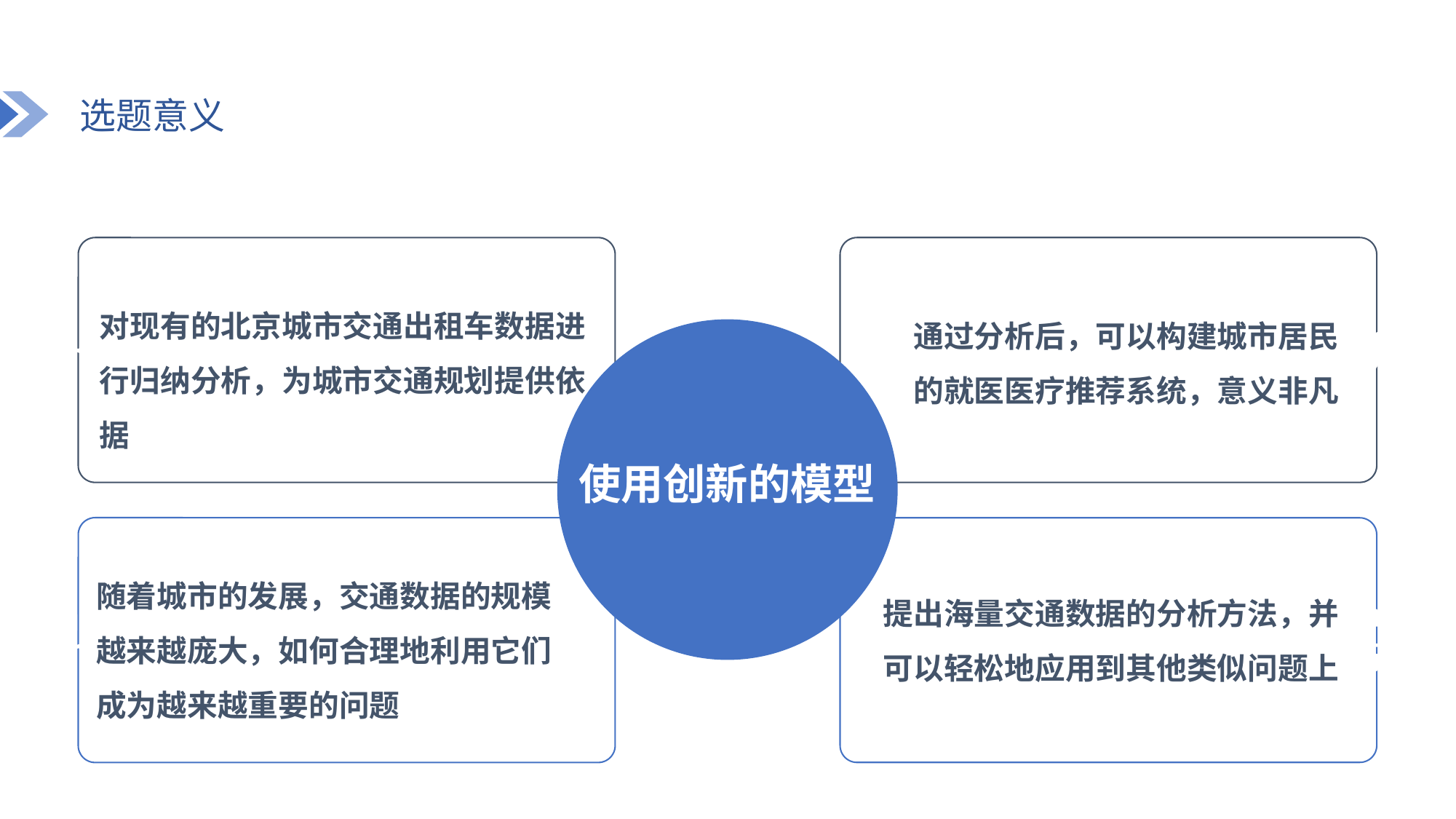

选题意义

对现有的北京城市交通出租车数据进行归纳分析，为城市交通规划提供依据

随着城市的发展，交通数据的规模越来越庞大，如何合理地利用它们成为越来越重要的问题

通过分析后，可以构建城市居民的就医医疗推荐系统，意义非凡

提出海量交通数据的分析方法，并可以轻松地应用到其他类似问题上

使用创新的模型